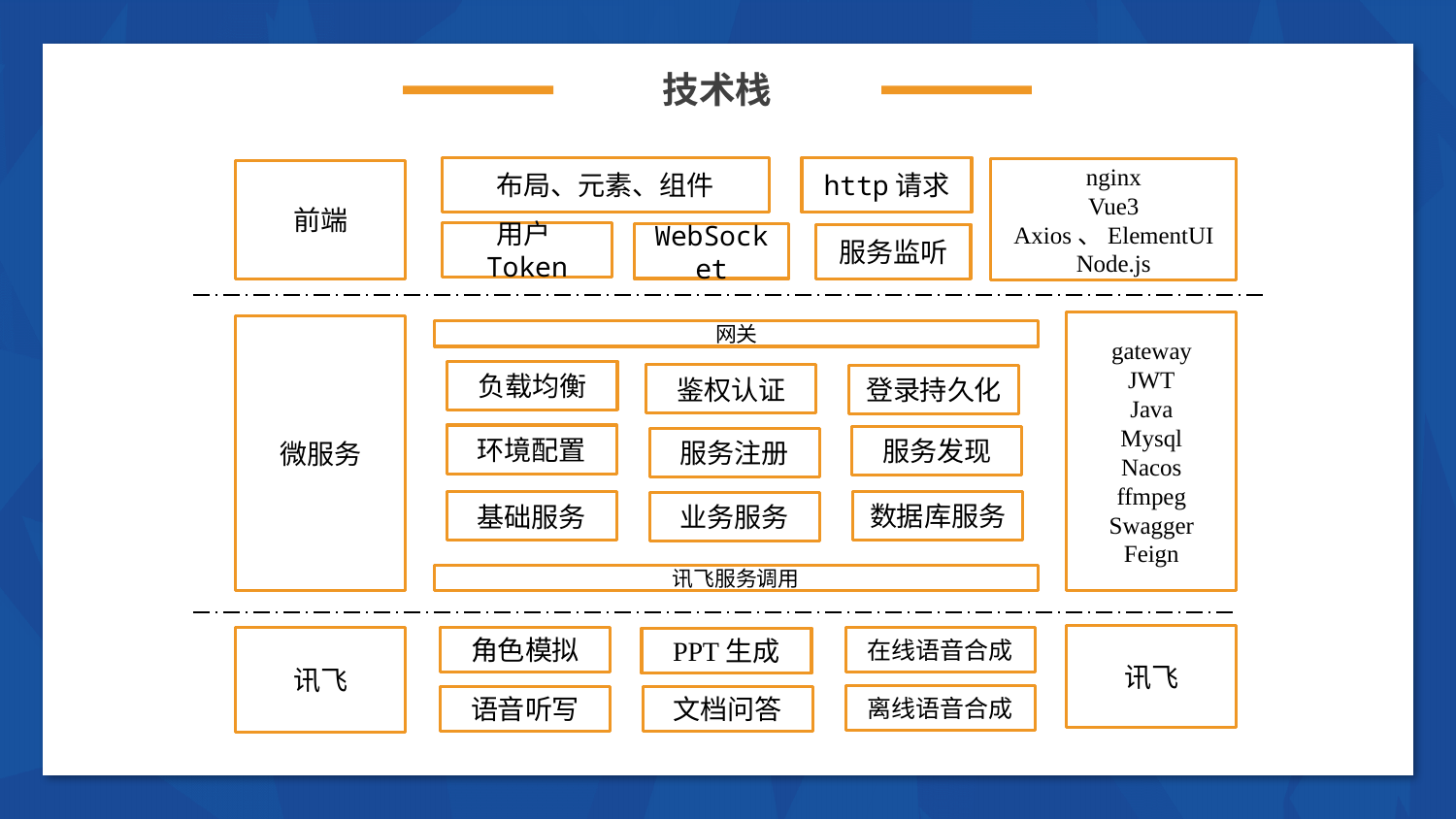

技术栈

布局、元素、组件
http请求
nginx
Vue3
Axios、ElementUI
Node.js
前端
用户Token
WebSocket
服务监听

gateway
JWT
Java
Mysql
Nacos
ffmpeg
Swagger
Feign

微服务
网关
负载均衡
鉴权认证
登录持久化
环境配置
服务发现
服务注册
数据库服务
基础服务
业务服务
讯飞服务调用
讯飞
讯飞
角色模拟
在线语音合成
PPT生成
离线语音合成
语音听写
文档问答